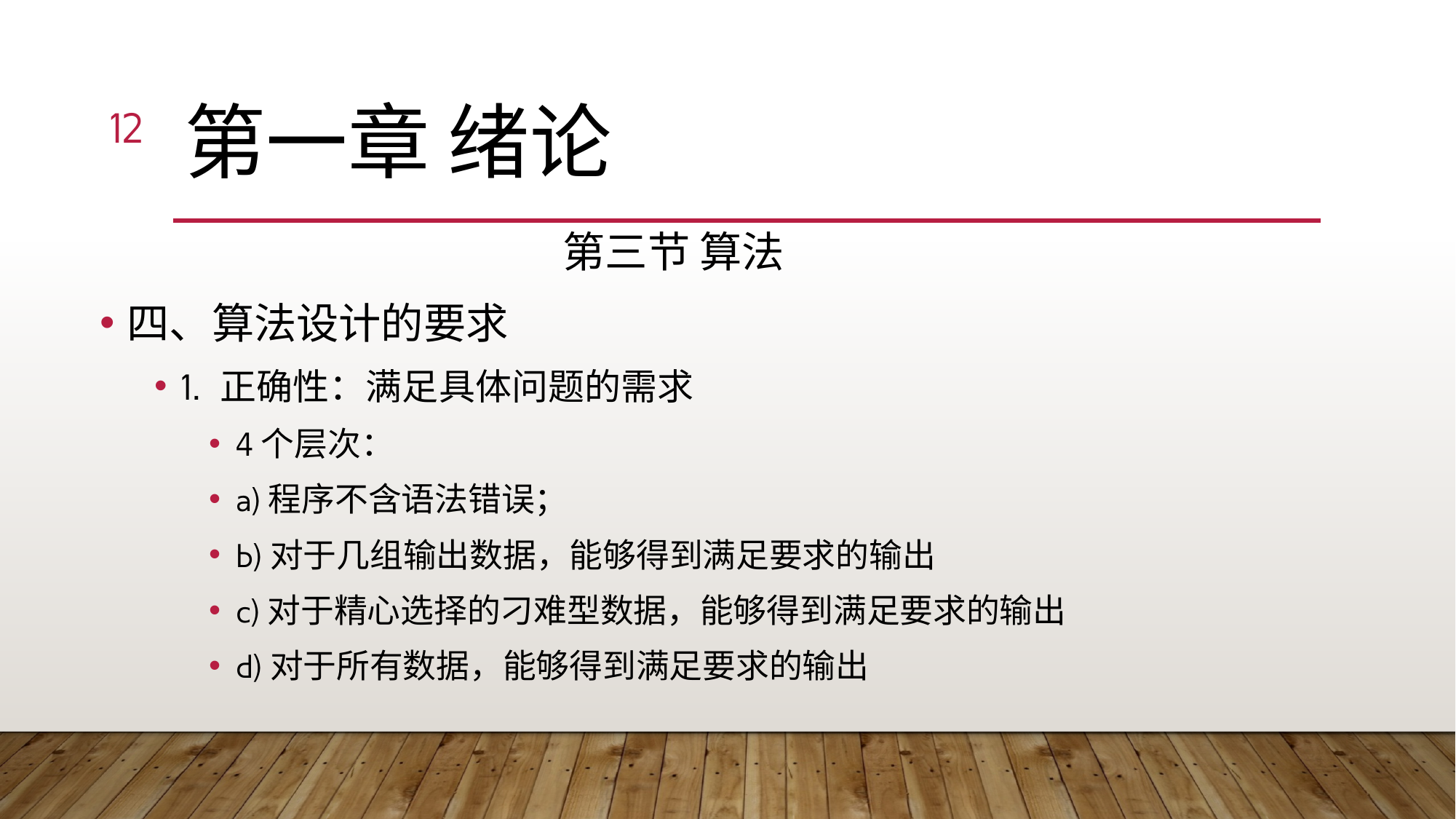

12
# 第一章 绪论
第三节 算法
四、算法设计的要求
1. 正确性：满足具体问题的需求
4个层次：
a)程序不含语法错误；
b)对于几组输出数据，能够得到满足要求的输出
c)对于精心选择的刁难型数据，能够得到满足要求的输出
d)对于所有数据，能够得到满足要求的输出